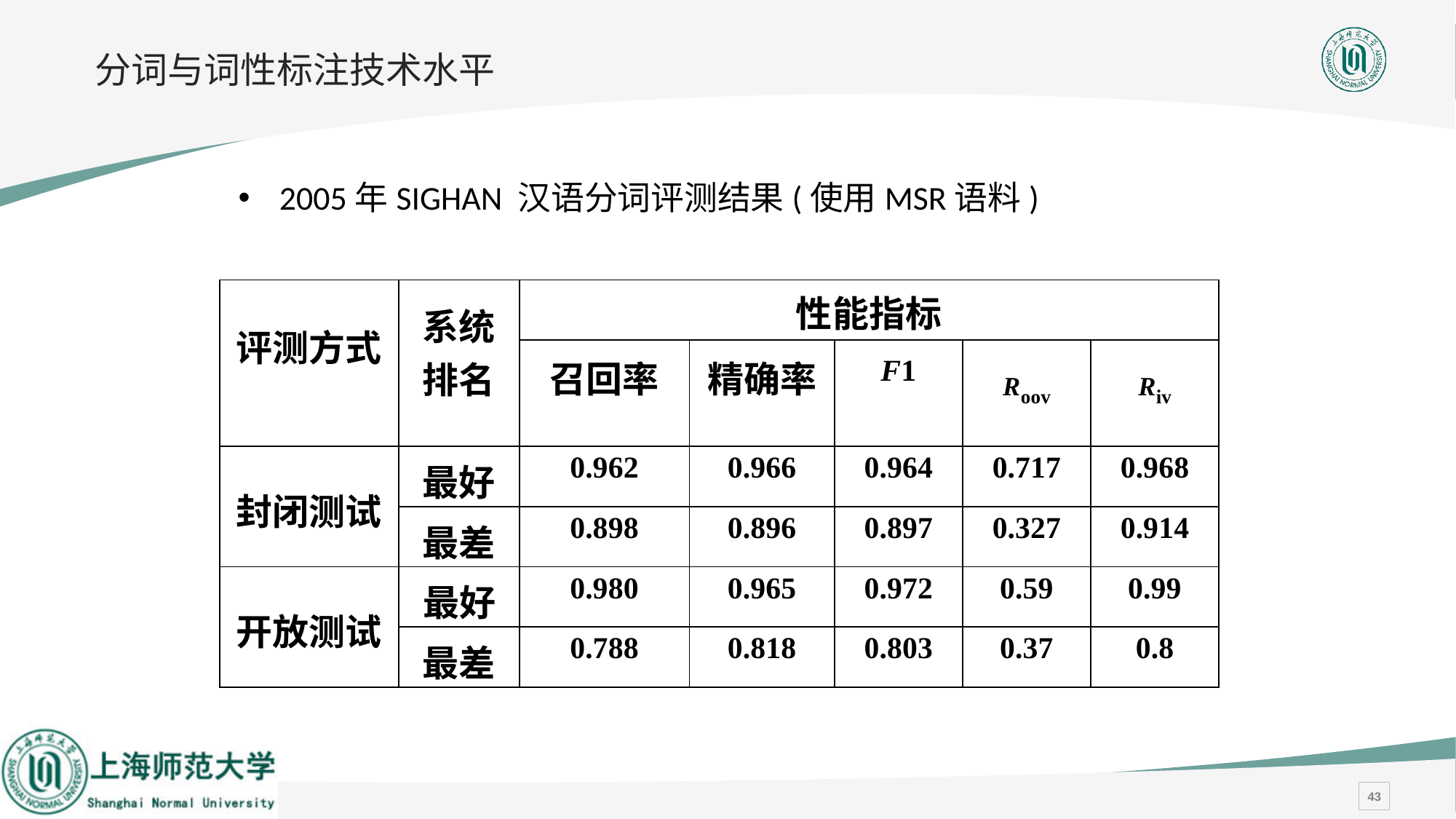

# 分词与词性标注技术水平
2005年SIGHAN 汉语分词评测结果(使用MSR语料)
| 评测方式 | 系统 排名 | 性能指标 |  |  |  |  |
| --- | --- | --- | --- | --- | --- | --- |
|  |  | 召回率 | 精确率 | F1 | Roov | Riv |
| 封闭测试 | 最好 | 0.962 | 0.966 | 0.964 | 0.717 | 0.968 |
|  | 最差 | 0.898 | 0.896 | 0.897 | 0.327 | 0.914 |
| 开放测试 | 最好 | 0.980 | 0.965 | 0.972 | 0.59 | 0.99 |
|  | 最差 | 0.788 | 0.818 | 0.803 | 0.37 | 0.8 |